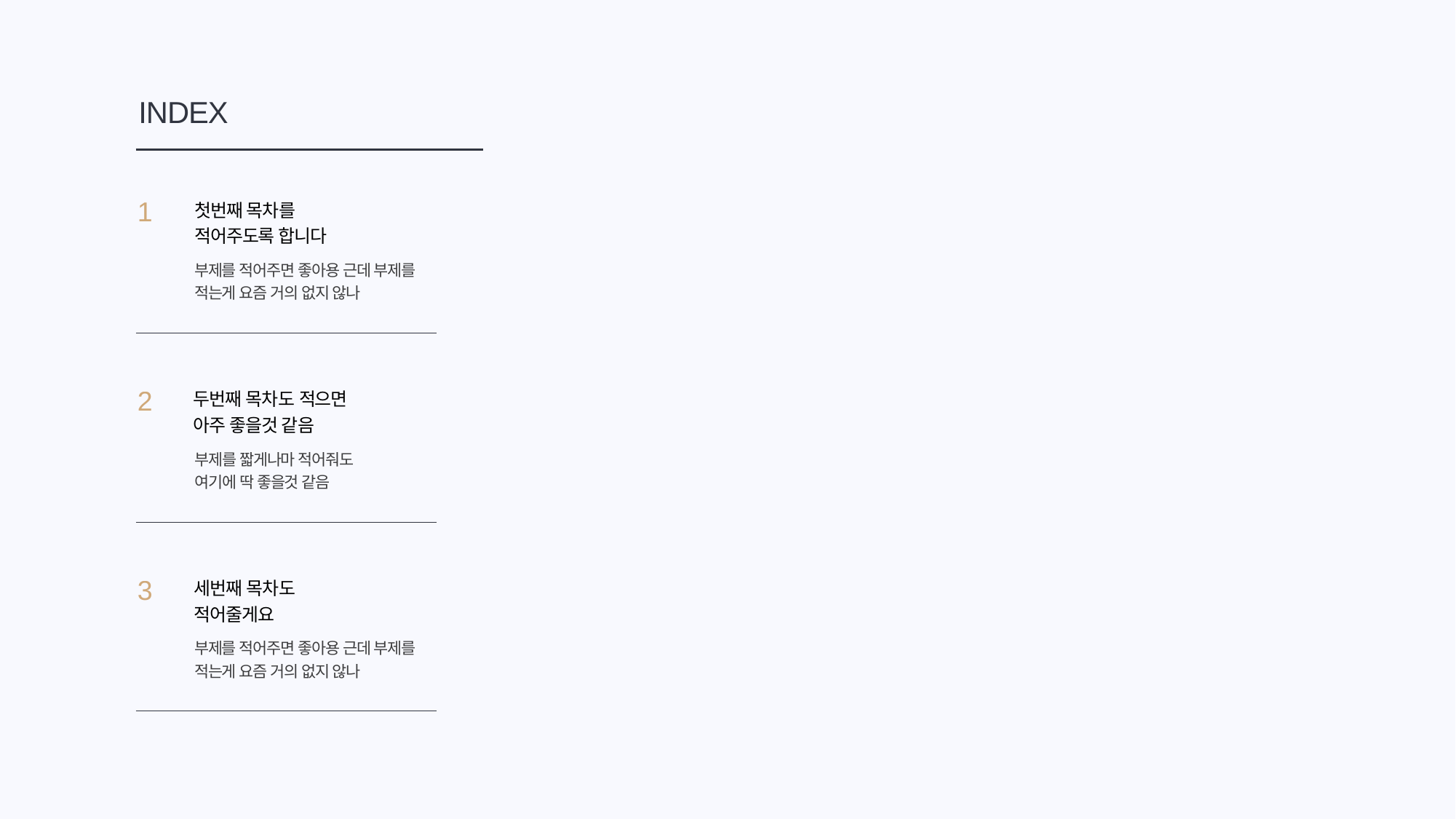

INDEX
첫번째 목차를
적어주도록 합니다
1
부제를 적어주면 좋아용 근데 부제를
적는게 요즘 거의 없지 않나
두번째 목차도 적으면
아주 좋을것 같음
2
부제를 짧게나마 적어줘도
여기에 딱 좋을것 같음
세번째 목차도
적어줄게요
3
부제를 적어주면 좋아용 근데 부제를
적는게 요즘 거의 없지 않나